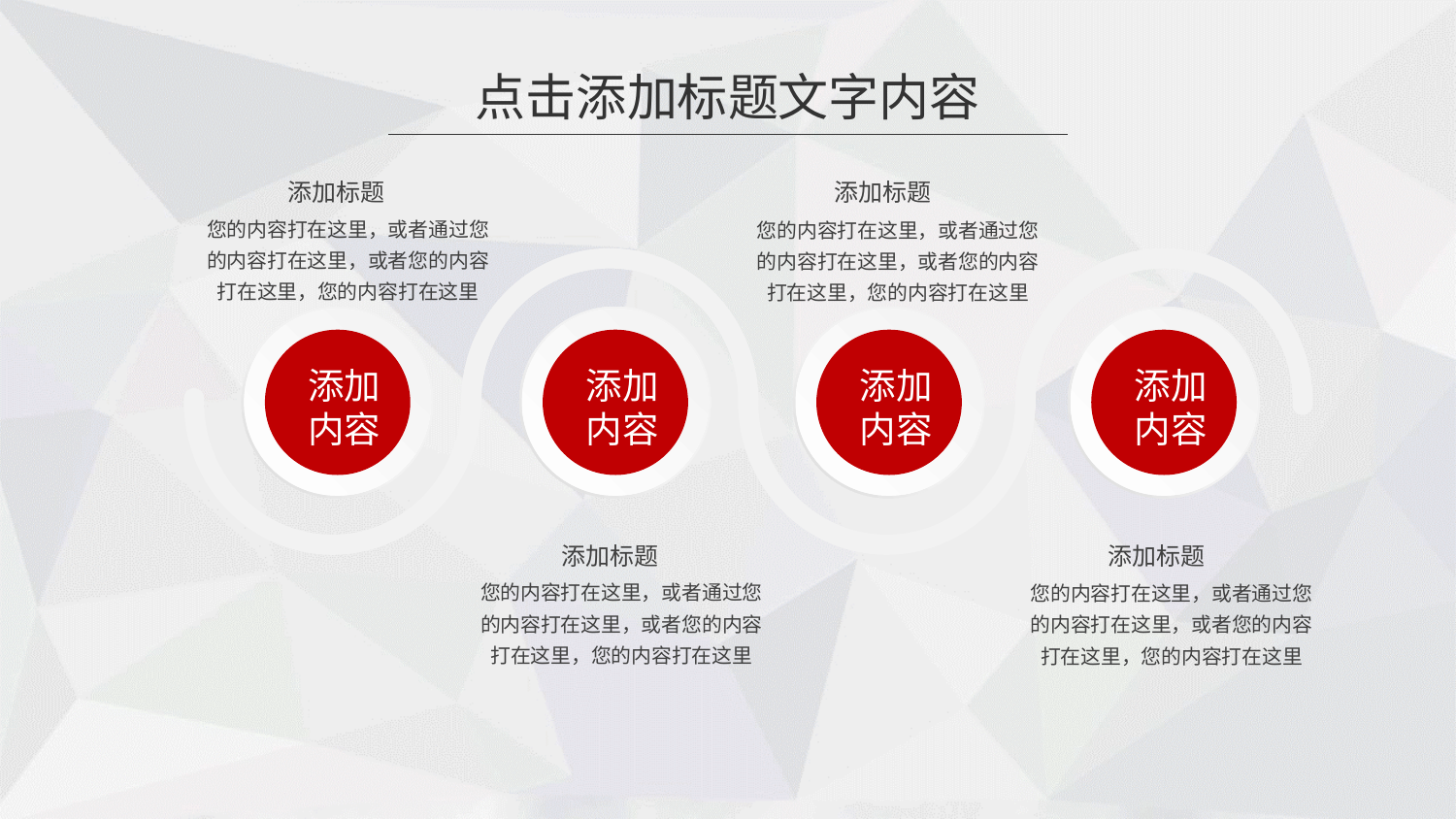

点击添加标题文字内容
添加标题
您的内容打在这里，或者通过您的内容打在这里，或者您的内容打在这里，您的内容打在这里
添加标题
您的内容打在这里，或者通过您的内容打在这里，或者您的内容打在这里，您的内容打在这里

添加
内容

添加
内容

添加
内容

添加
内容
添加标题
您的内容打在这里，或者通过您的内容打在这里，或者您的内容打在这里，您的内容打在这里
添加标题
您的内容打在这里，或者通过您的内容打在这里，或者您的内容打在这里，您的内容打在这里